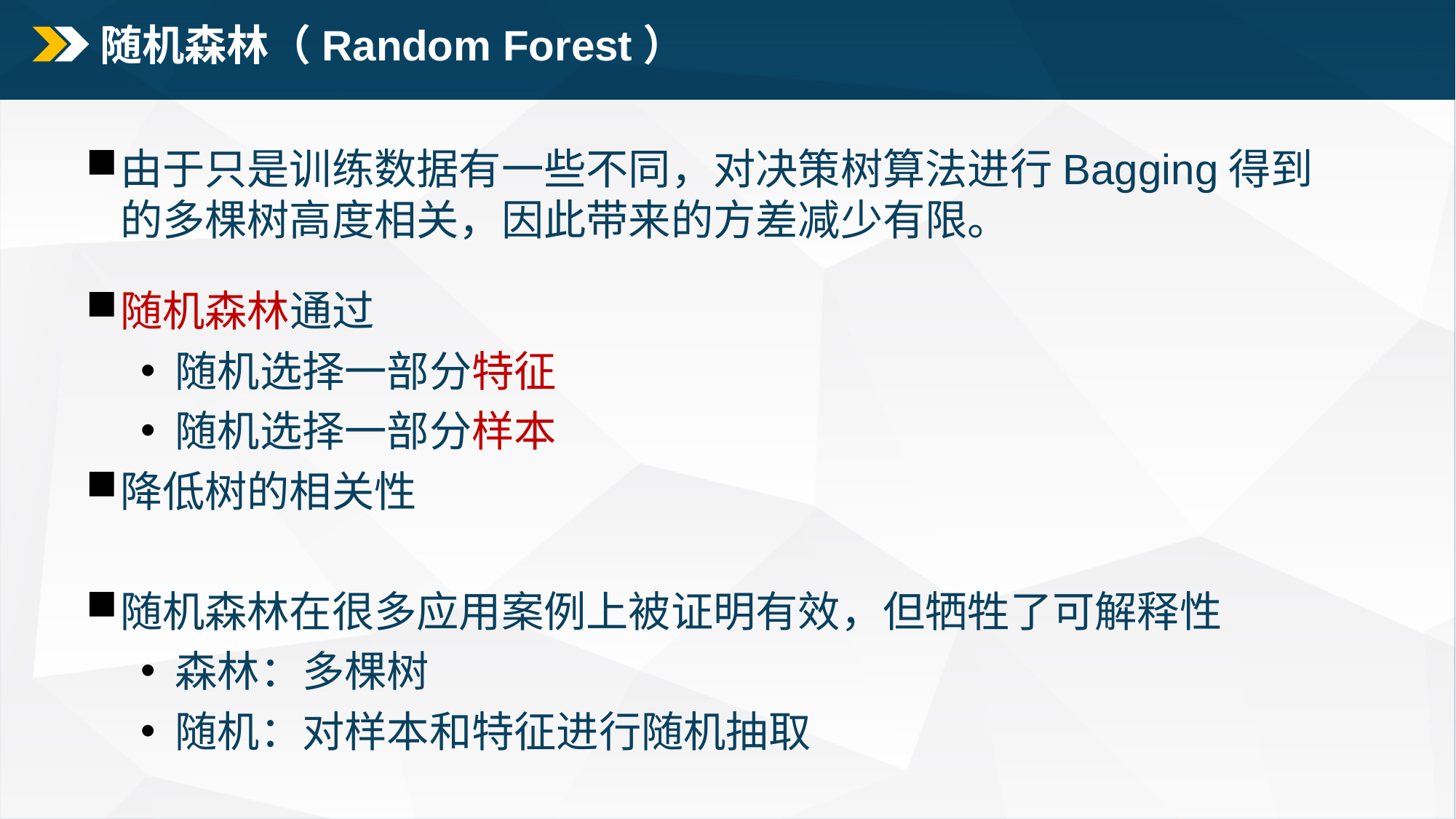

# 随机森林（Random Forest）
由于只是训练数据有一些不同，对决策树算法进行Bagging得到的多棵树高度相关，因此带来的方差减少有限。

随机森林通过
 随机选择一部分特征
 随机选择一部分样本
降低树的相关性

随机森林在很多应用案例上被证明有效，但牺牲了可解释性
 森林：多棵树
 随机：对样本和特征进行随机抽取